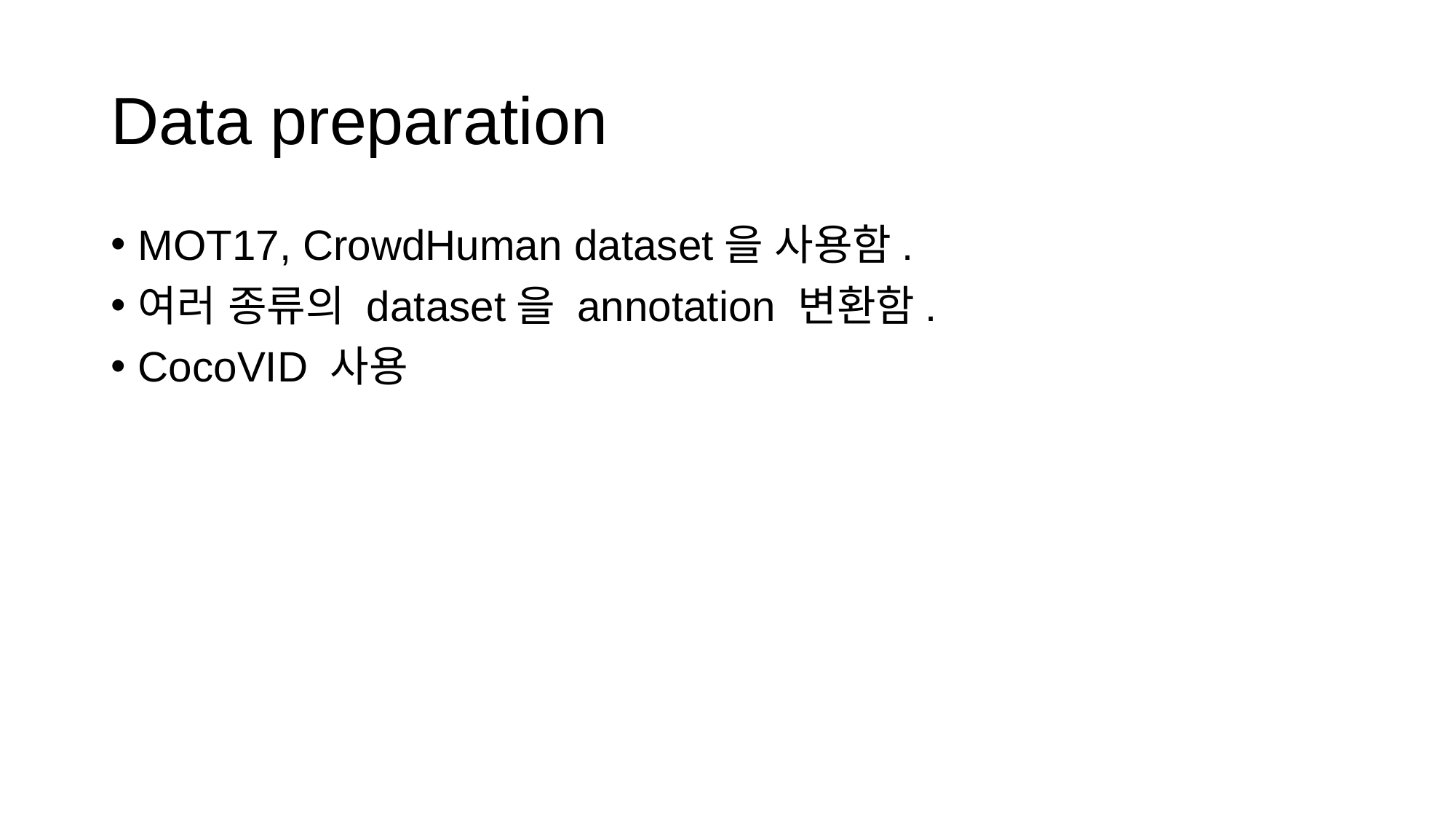

# Data preparation
MOT17, CrowdHuman dataset을 사용함.
여러 종류의 dataset을 annotation 변환함.
CocoVID 사용